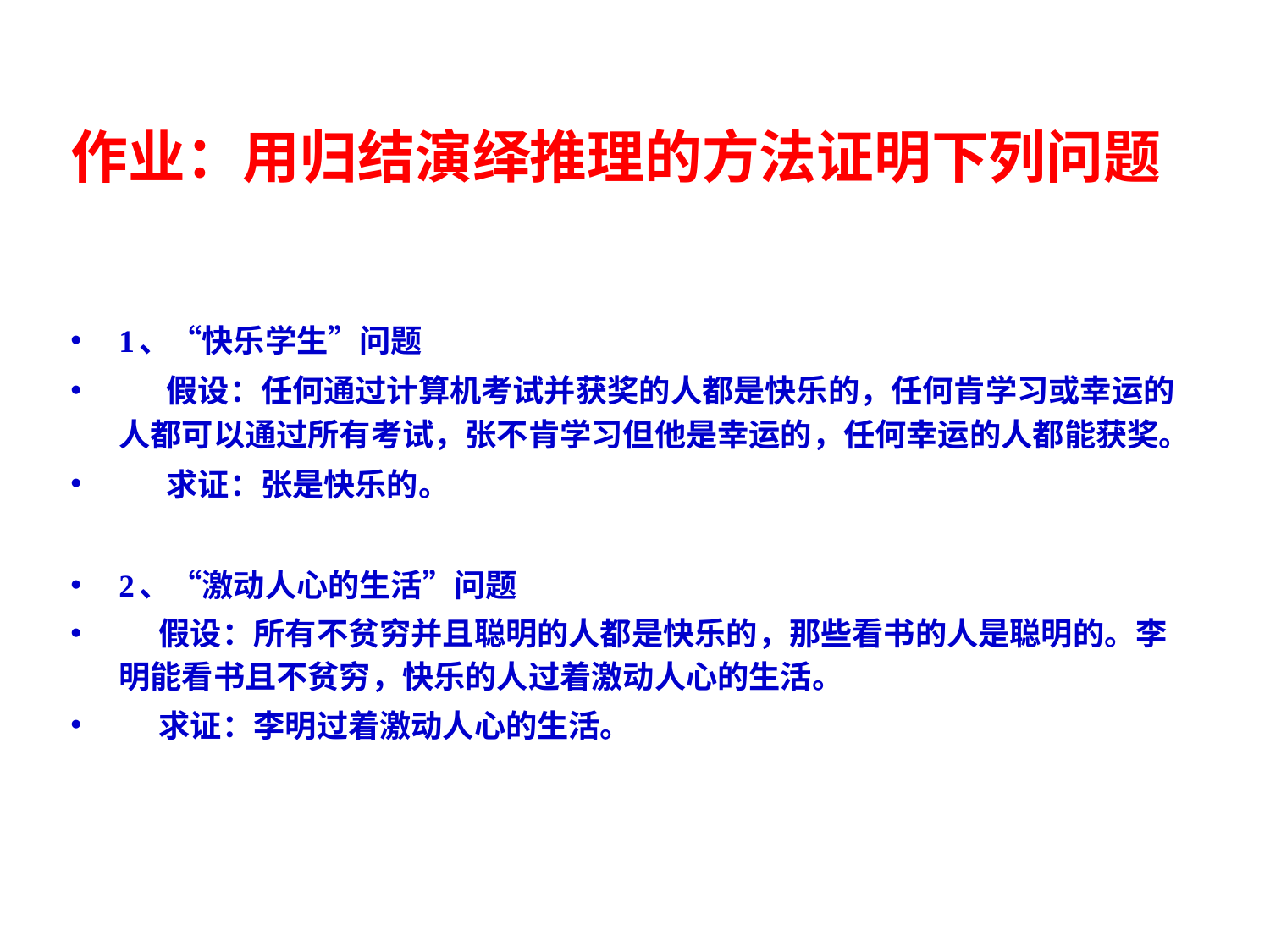

# 作业：用归结演绎推理的方法证明下列问题
1、“快乐学生”问题
      假设：任何通过计算机考试并获奖的人都是快乐的，任何肯学习或幸运的人都可以通过所有考试，张不肯学习但他是幸运的，任何幸运的人都能获奖。
      求证：张是快乐的。

2、“激动人心的生活”问题
     假设：所有不贫穷并且聪明的人都是快乐的，那些看书的人是聪明的。李明能看书且不贫穷，快乐的人过着激动人心的生活。
     求证：李明过着激动人心的生活。